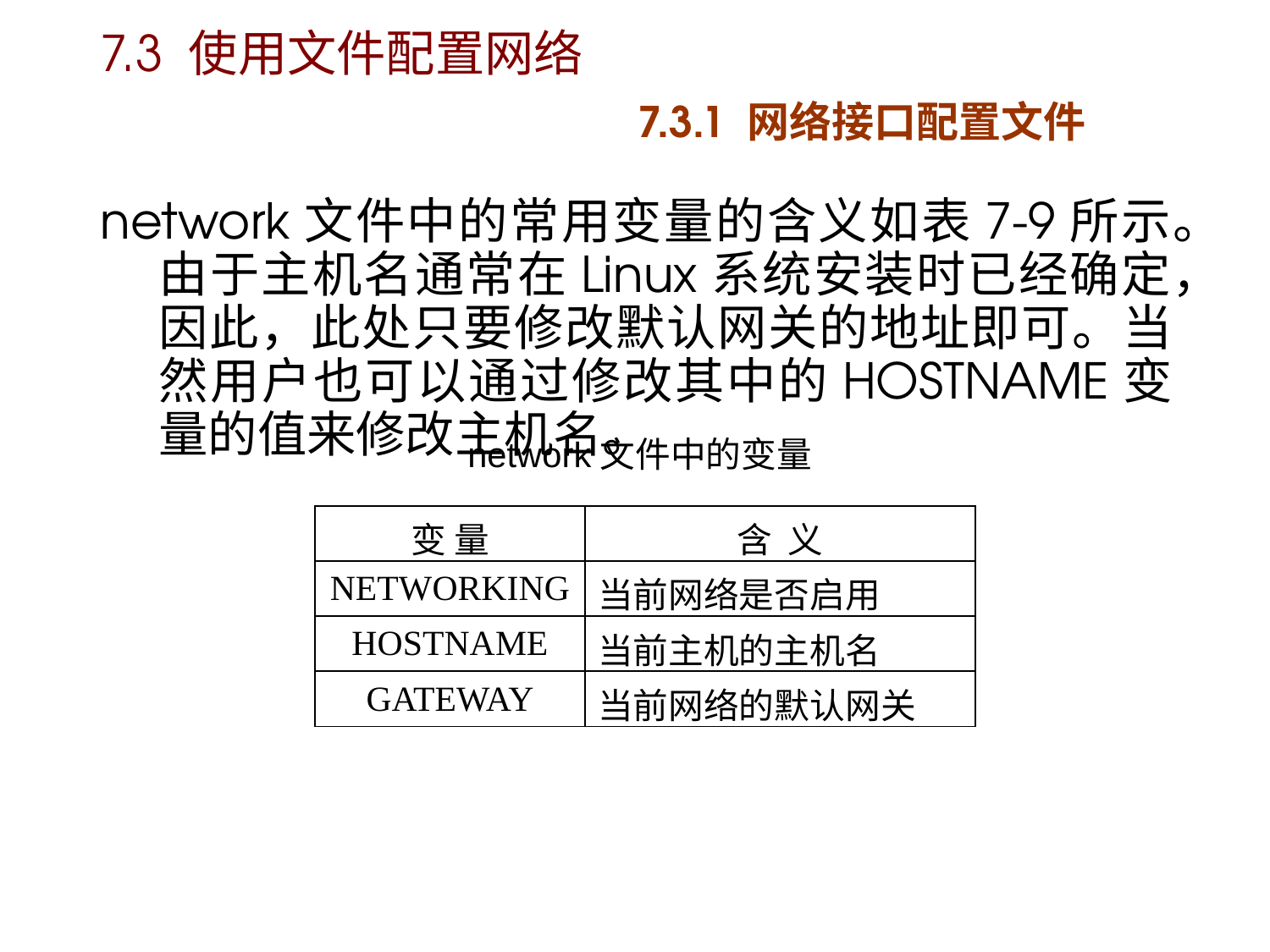

# 7.3 使用文件配置网络 7.3.1 网络接口配置文件
network文件中的常用变量的含义如表7-9所示。由于主机名通常在Linux系统安装时已经确定，因此，此处只要修改默认网关的地址即可。当然用户也可以通过修改其中的HOSTNAME变量的值来修改主机名。
network文件中的变量
| 变 量 | 含 义 |
| --- | --- |
| NETWORKING | 当前网络是否启用 |
| HOSTNAME | 当前主机的主机名 |
| GATEWAY | 当前网络的默认网关 |